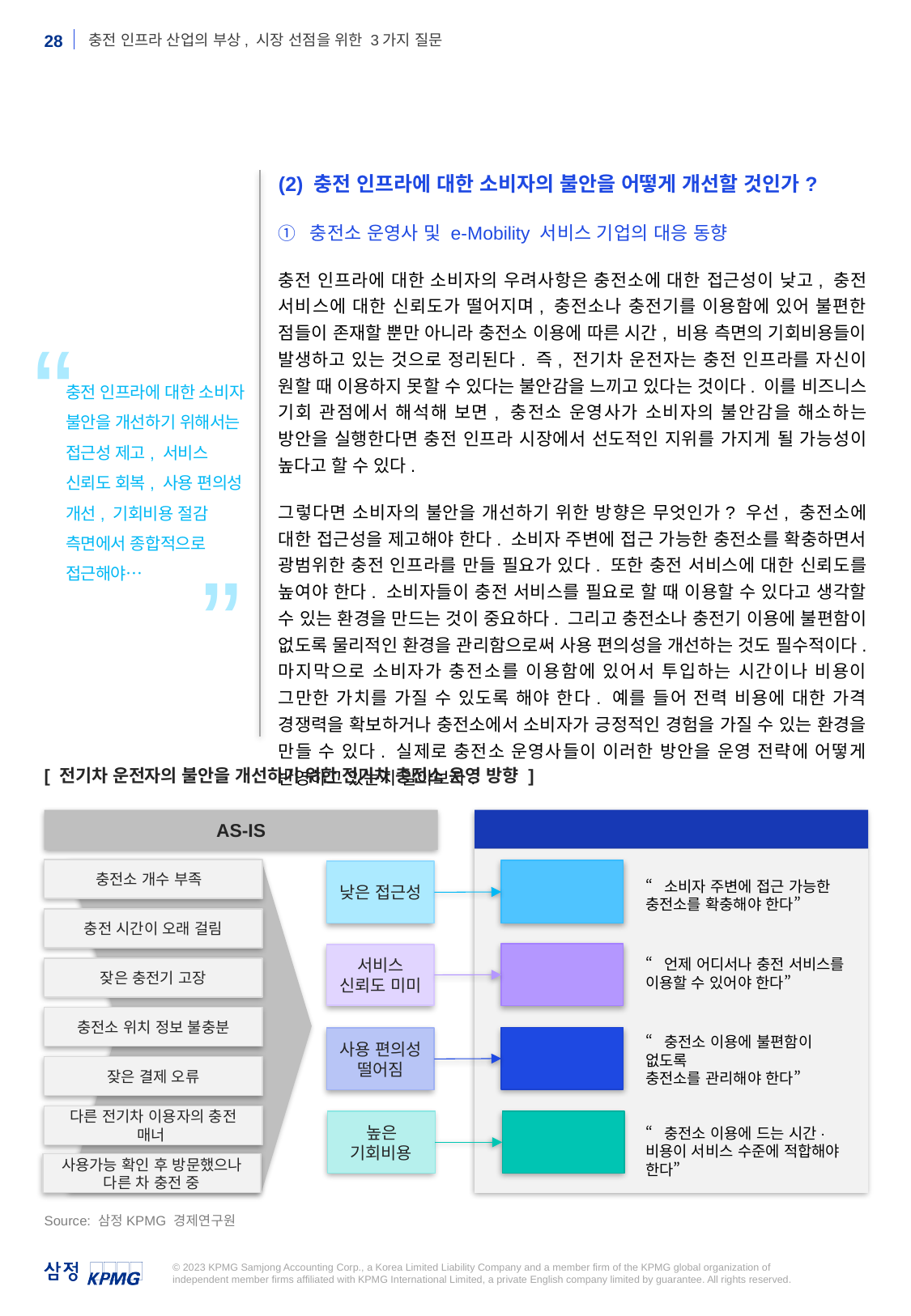

(2) 충전 인프라에 대한 소비자의 불안을 어떻게 개선할 것인가?
①  충전소 운영사 및 e-Mobility 서비스 기업의 대응 동향
충전 인프라에 대한 소비자의 우려사항은 충전소에 대한 접근성이 낮고, 충전 서비스에 대한 신뢰도가 떨어지며, 충전소나 충전기를 이용함에 있어 불편한 점들이 존재할 뿐만 아니라 충전소 이용에 따른 시간, 비용 측면의 기회비용들이 발생하고 있는 것으로 정리된다. 즉, 전기차 운전자는 충전 인프라를 자신이 원할 때 이용하지 못할 수 있다는 불안감을 느끼고 있다는 것이다. 이를 비즈니스 기회 관점에서 해석해 보면, 충전소 운영사가 소비자의 불안감을 해소하는 방안을 실행한다면 충전 인프라 시장에서 선도적인 지위를 가지게 될 가능성이 높다고 할 수 있다.
그렇다면 소비자의 불안을 개선하기 위한 방향은 무엇인가? 우선, 충전소에 대한 접근성을 제고해야 한다. 소비자 주변에 접근 가능한 충전소를 확충하면서 광범위한 충전 인프라를 만들 필요가 있다. 또한 충전 서비스에 대한 신뢰도를 높여야 한다. 소비자들이 충전 서비스를 필요로 할 때 이용할 수 있다고 생각할 수 있는 환경을 만드는 것이 중요하다. 그리고 충전소나 충전기 이용에 불편함이 없도록 물리적인 환경을 관리함으로써 사용 편의성을 개선하는 것도 필수적이다. 마지막으로 소비자가 충전소를 이용함에 있어서 투입하는 시간이나 비용이 그만한 가치를 가질 수 있도록 해야 한다. 예를 들어 전력 비용에 대한 가격 경쟁력을 확보하거나 충전소에서 소비자가 긍정적인 경험을 가질 수 있는 환경을 만들 수 있다. 실제로 충전소 운영사들이 이러한 방안을 운영 전략에 어떻게 반영하고 있는지 알아보자.
“
충전 인프라에 대한 소비자 불안을 개선하기 위해서는  접근성 제고, 서비스 신뢰도 회복, 사용 편의성 개선, 기회비용 절감 측면에서 종합적으로 접근해야…
”
[ 전기차 운전자의 불안을 개선하기 위한 전기차 충전소 운영 방향 ]
AS-IS
TO-BE

충전소 개수 부족
접근성
제고
낮은 접근성
“소비자 주변에 접근 가능한 충전소를 확충해야 한다”
충전 시간이 오래 걸림
서비스 신뢰도 회복
서비스
신뢰도 미미
“언제 어디서나 충전 서비스를 이용할 수 있어야 한다”
잦은 충전기 고장
충전소 위치 정보 불충분
사용 편의성
개선
사용 편의성
떨어짐
“충전소 이용에 불편함이 없도록
충전소를 관리해야 한다”
잦은 결제 오류
다른 전기차 이용자의 충전 매너
높은
기회비용
기회비용
절감
“충전소 이용에 드는 시간·비용이 서비스 수준에 적합해야 한다”
사용가능 확인 후 방문했으나 다른 차 충전 중
Source: 삼정KPMG 경제연구원